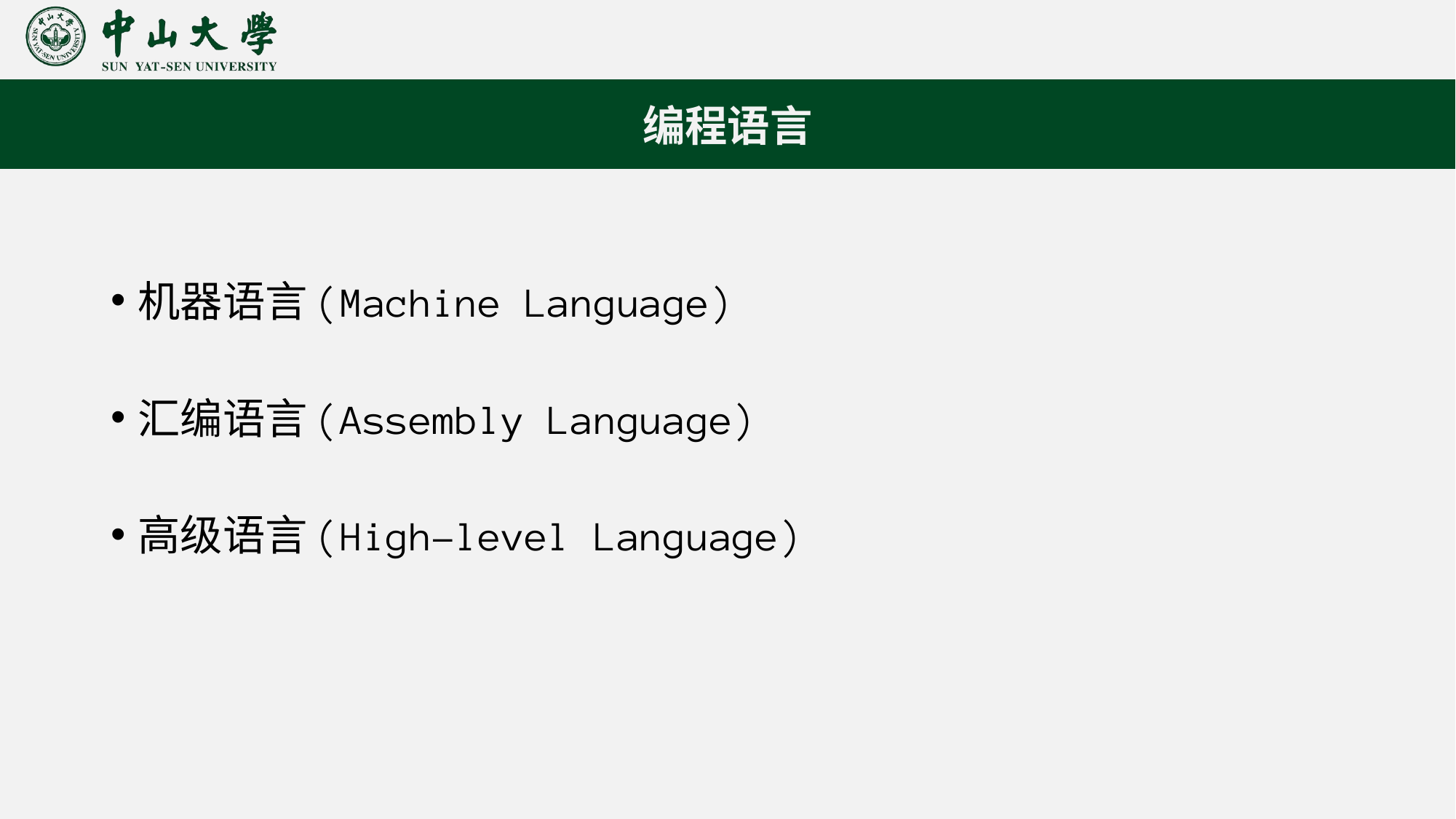

编程语言
机器语言(Machine Language)
汇编语言(Assembly Language)
高级语言(High-level Language)